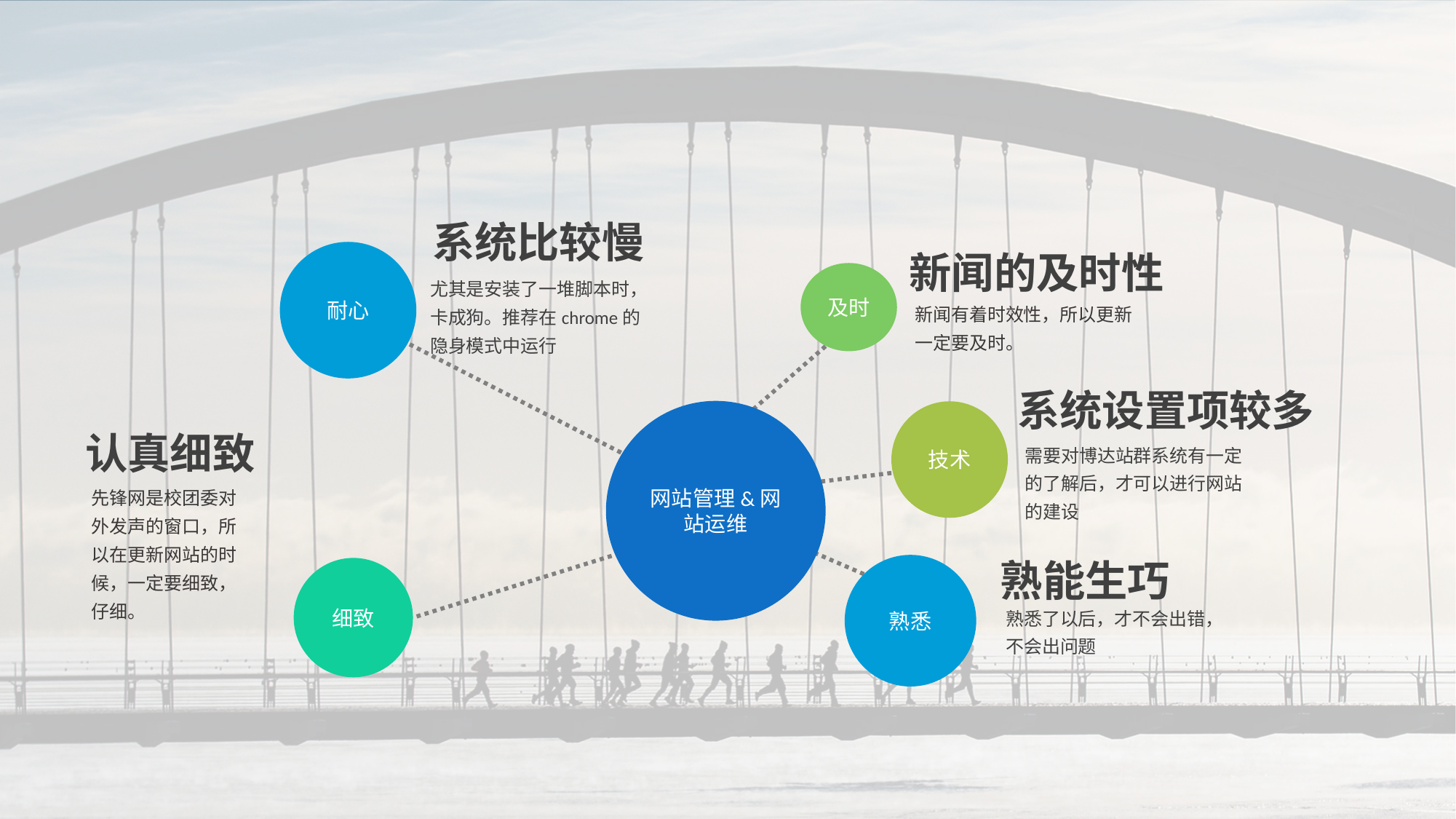

系统比较慢
新闻的及时性
耐心
及时
尤其是安装了一堆脚本时，卡成狗。推荐在chrome的隐身模式中运行
新闻有着时效性，所以更新一定要及时。
系统设置项较多
网站管理&网站运维
技术
认真细致
需要对博达站群系统有一定的了解后，才可以进行网站的建设
先锋网是校团委对外发声的窗口，所以在更新网站的时候，一定要细致，仔细。
熟能生巧
熟悉
细致
熟悉了以后，才不会出错，不会出问题